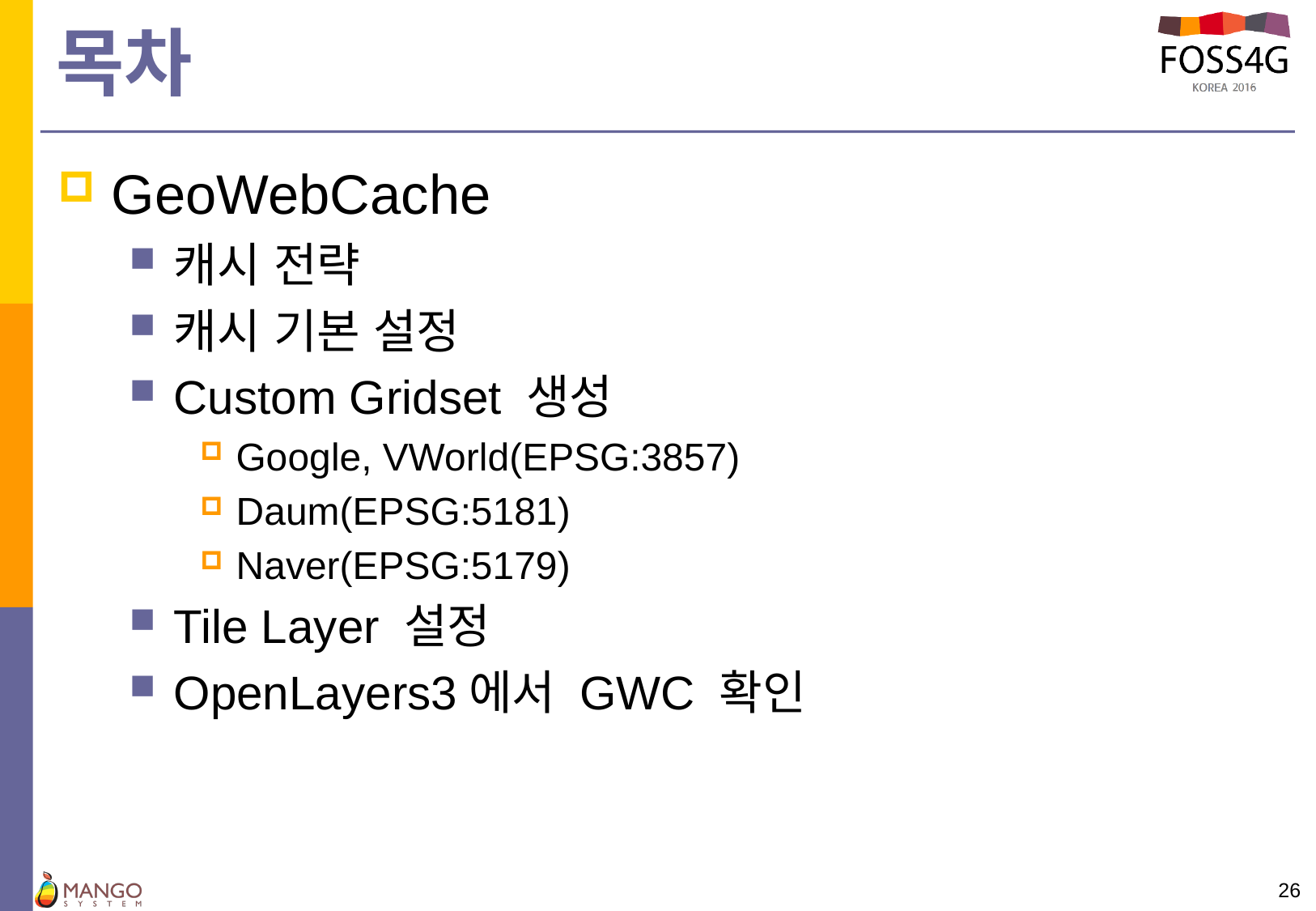

# 목차
GeoWebCache
캐시 전략
캐시 기본 설정
Custom Gridset 생성
Google, VWorld(EPSG:3857)
Daum(EPSG:5181)
Naver(EPSG:5179)
Tile Layer 설정
OpenLayers3에서 GWC 확인
26